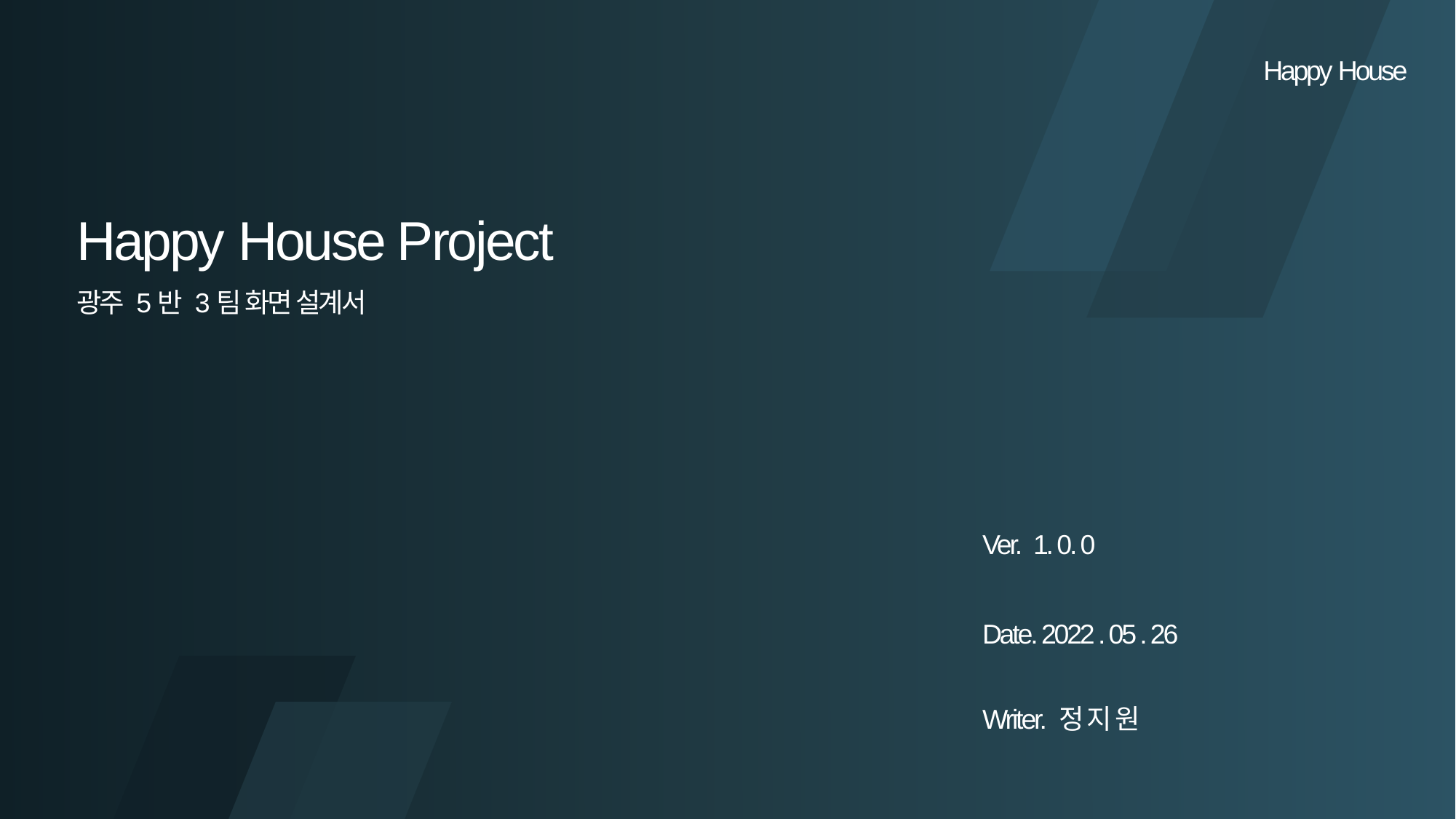

Happy House
Happy House Project
광주 5반 3팀 화면 설계서
Ver.  1. 0. 0
Date. 2022 . 05 . 26
Writer. 정 지 원